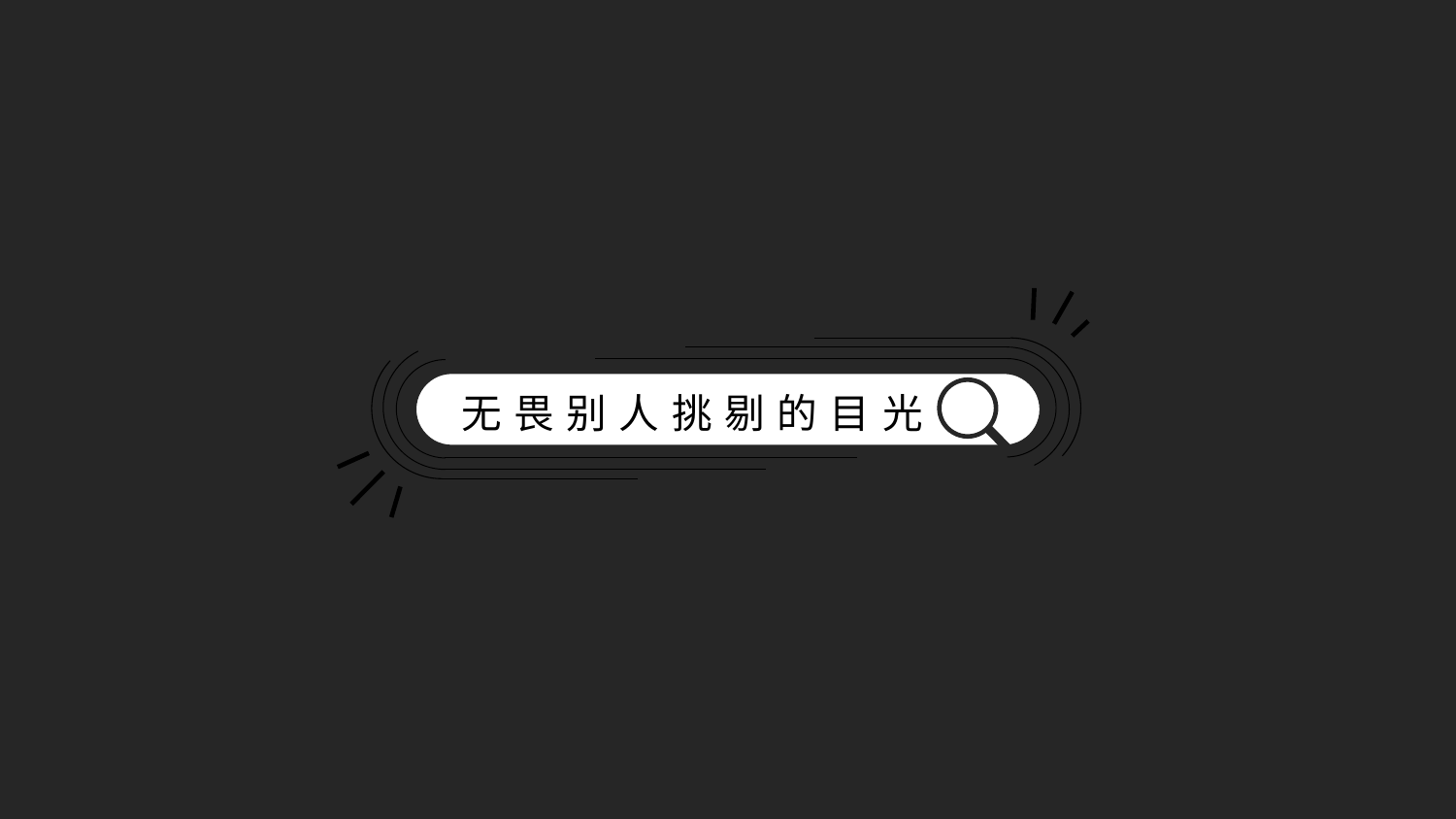

成
就
高
效
演
示

无畏别人挑剔的目光